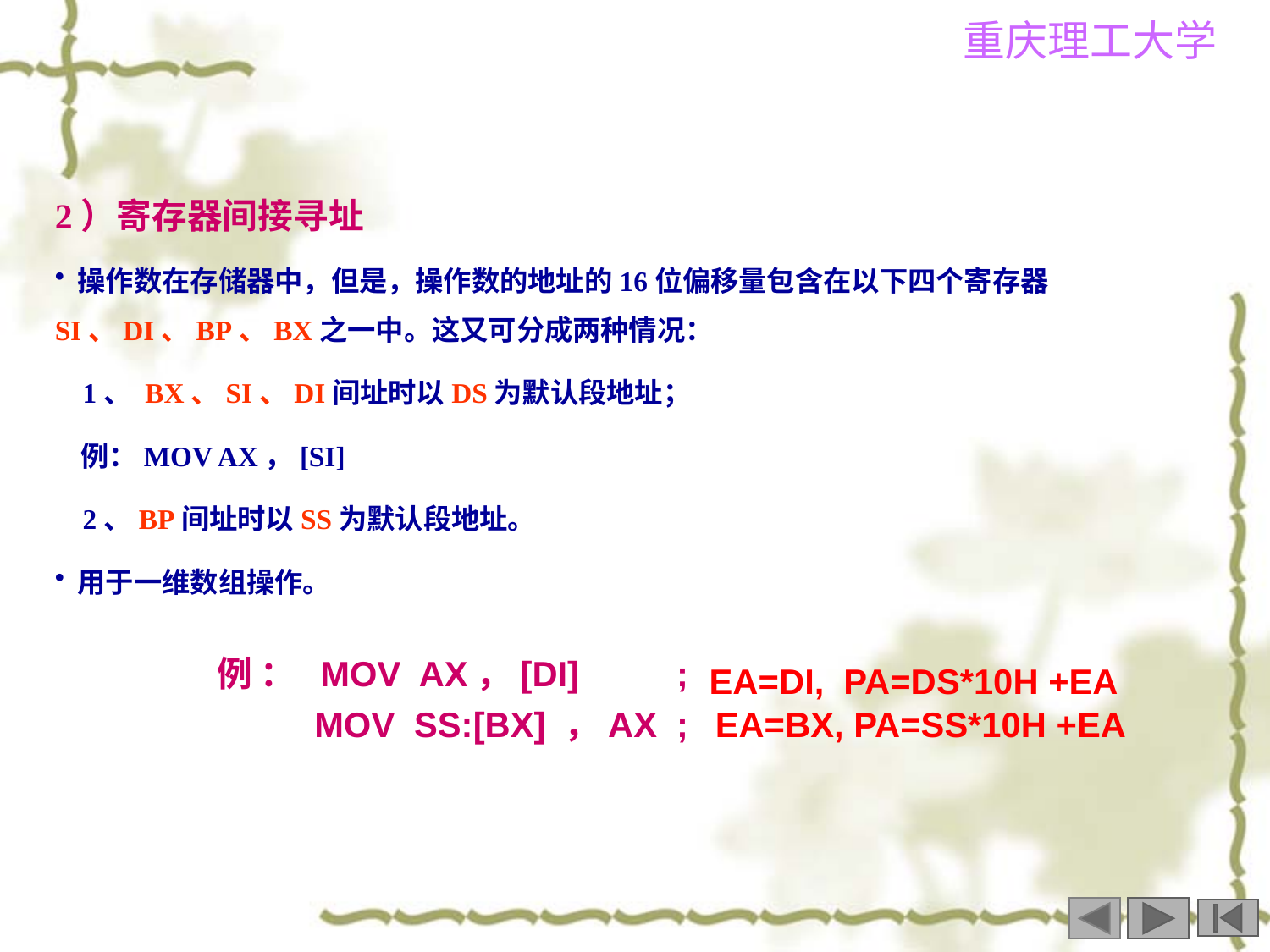

2）寄存器间接寻址
 操作数在存储器中，但是，操作数的地址的16位偏移量包含在以下四个寄存器SI、DI、BP、BX之一中。这又可分成两种情况：
    1、 BX、SI、DI间址时以DS为默认段地址；
   例：MOV AX，[SI]
    2、BP间址时以SS为默认段地址。
 用于一维数组操作。

例 ：  MOV  AX，[DI]          ;
          MOV  SS:[BX] ，AX  ;
EA=DI,  PA=DS*10H +EA
EA=BX, PA=SS*10H +EA